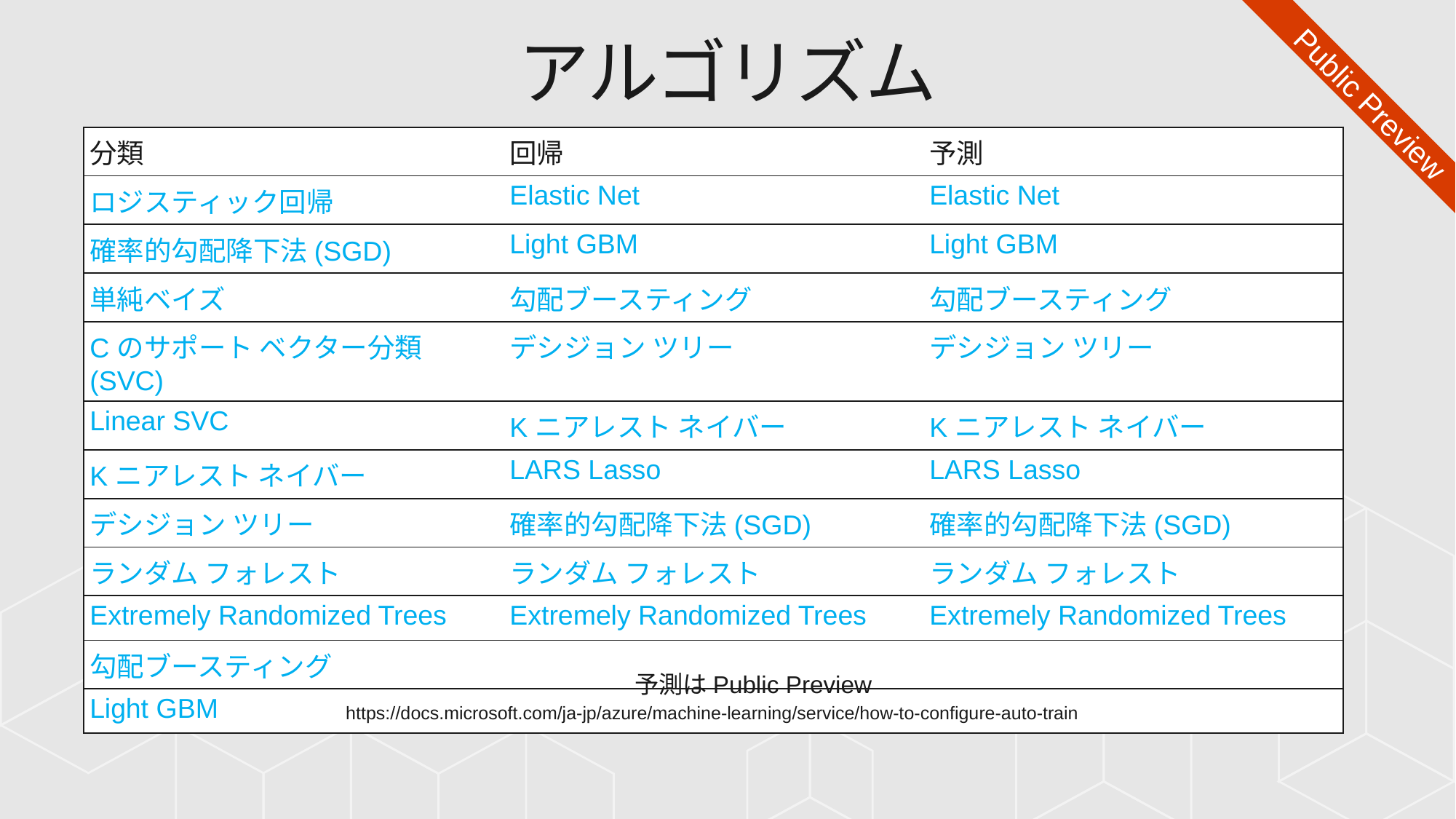

# アルゴリズム
Public Preview
| 分類 | 回帰 | 予測 |
| --- | --- | --- |
| ロジスティック回帰 | Elastic Net | Elastic Net |
| 確率的勾配降下法 (SGD) | Light GBM | Light GBM |
| 単純ベイズ | 勾配ブースティング | 勾配ブースティング |
| C のサポート ベクター分類 (SVC) | デシジョン ツリー | デシジョン ツリー |
| Linear SVC | K ニアレスト ネイバー | K ニアレスト ネイバー |
| K ニアレスト ネイバー | LARS Lasso | LARS Lasso |
| デシジョン ツリー | 確率的勾配降下法 (SGD) | 確率的勾配降下法 (SGD) |
| ランダム フォレスト | ランダム フォレスト | ランダム フォレスト |
| Extremely Randomized Trees | Extremely Randomized Trees | Extremely Randomized Trees |
| 勾配ブースティング |  |  |
| Light GBM |  |  |
予測はPublic Preview
https://docs.microsoft.com/ja-jp/azure/machine-learning/service/how-to-configure-auto-train